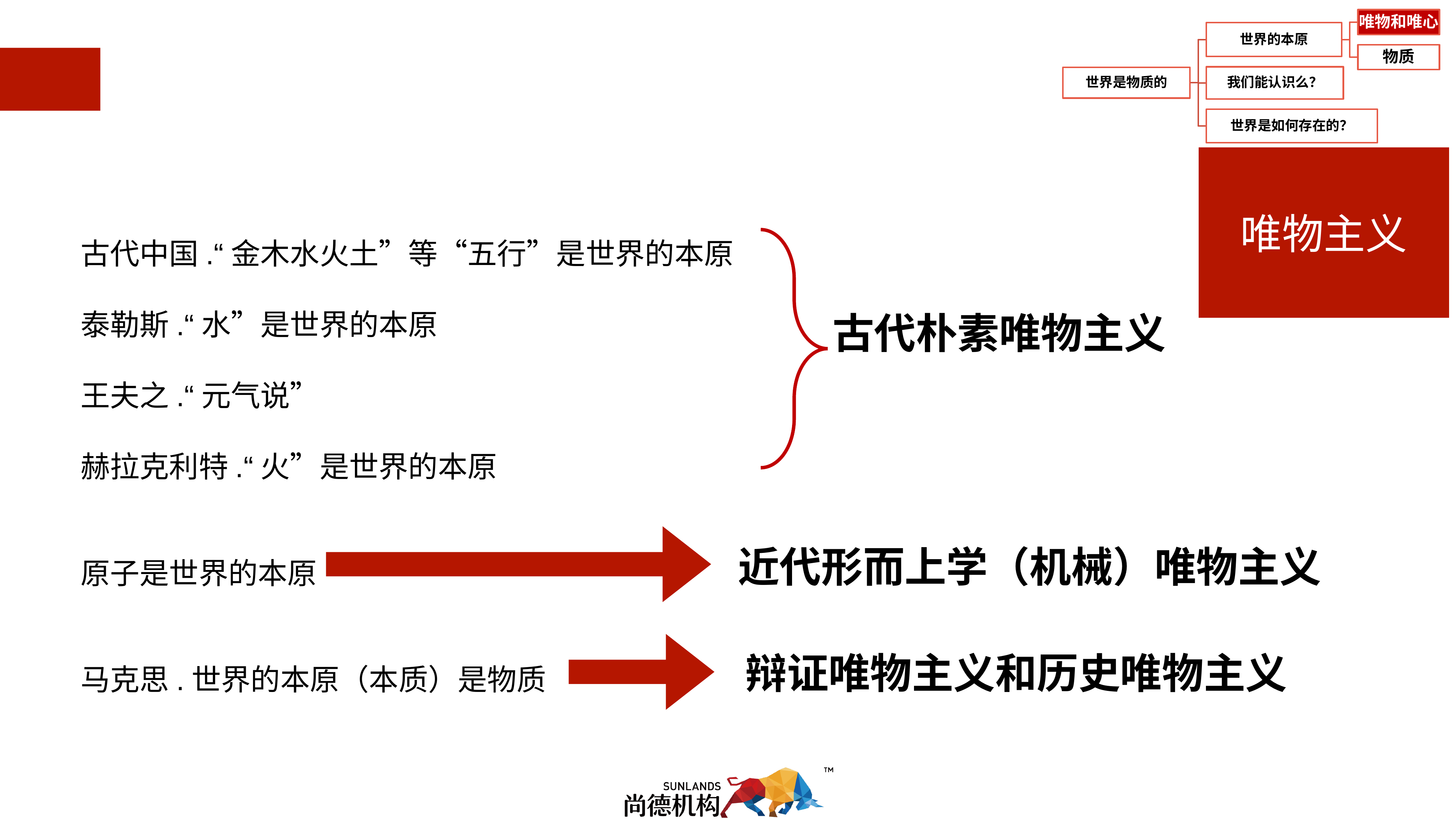

1.1.1.1物质是统一的物质世界
世界是物质的
世界的本原
唯物和唯心
物质
我们能认识么？
世界是如何存在的？
唯物主义
古代中国.“金木水火土”等“五行”是世界的本原

泰勒斯.“水”是世界的本原

王夫之.“元气说”

赫拉克利特.“火”是世界的本原

原子是世界的本原

马克思.世界的本原（本质）是物质

古代朴素唯物主义

近代形而上学（机械）唯物主义

辩证唯物主义和历史唯物主义